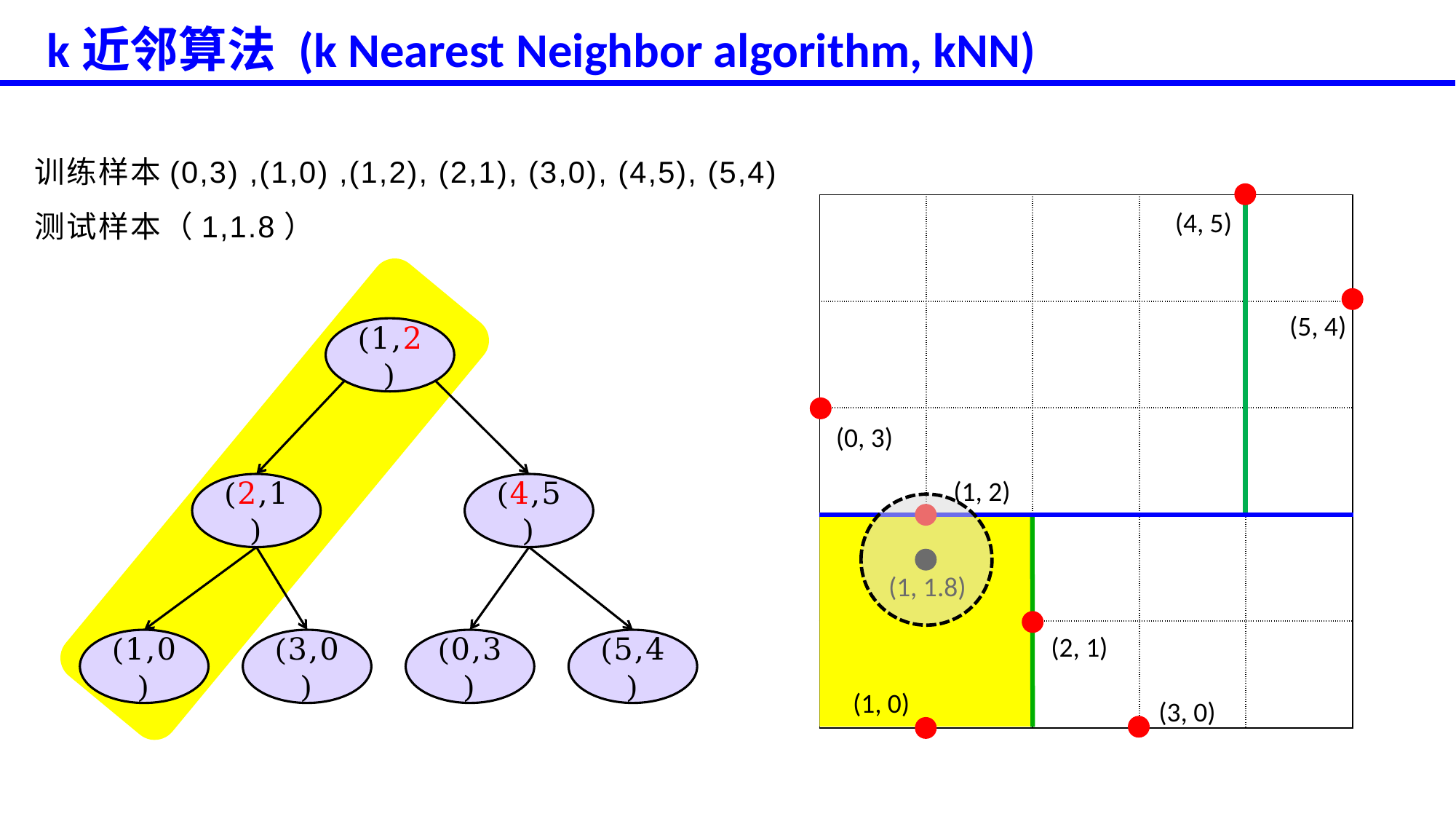

k近邻算法 (k Nearest Neighbor algorithm, kNN)
训练样本(0,3) ,(1,0) ,(1,2), (2,1), (3,0), (4,5), (5,4)
测试样本（1,1.8）

|  |  |  |  |  |
| --- | --- | --- | --- | --- |
|  |  |  |  |  |
|  |  |  |  |  |
|  |  |  |  |  |
|  |  |  |  |  |
(4, 5)

(5, 4)
(1,2)

(0, 3)
(1, 2)
(2,1)
(4,5)

(1, 1.8)

(2, 1)
(1,0)
(3,0)
(0,3)
(5,4)
(1, 0)
(3, 0)